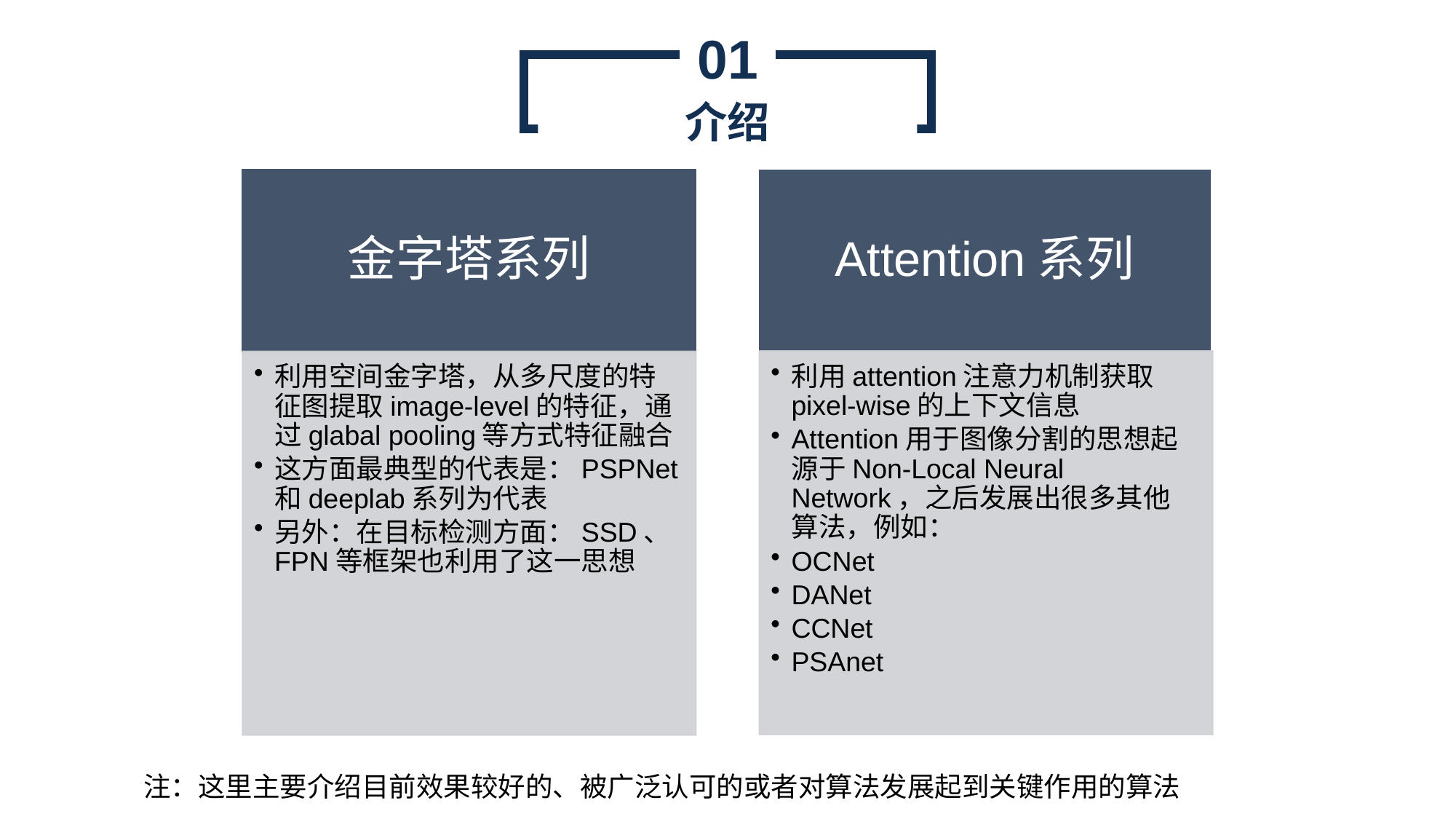

01

介绍
金字塔系列
利用空间金字塔，从多尺度的特征图提取image-level的特征，通过glabal pooling等方式特征融合
这方面最典型的代表是：PSPNet和deeplab系列为代表
另外：在目标检测方面：SSD、FPN等框架也利用了这一思想
Attention系列
利用attention注意力机制获取pixel-wise的上下文信息
Attention用于图像分割的思想起源于Non-Local Neural Network，之后发展出很多其他算法，例如：
OCNet
DANet
CCNet
PSAnet

注：这里主要介绍目前效果较好的、被广泛认可的或者对算法发展起到关键作用的算法